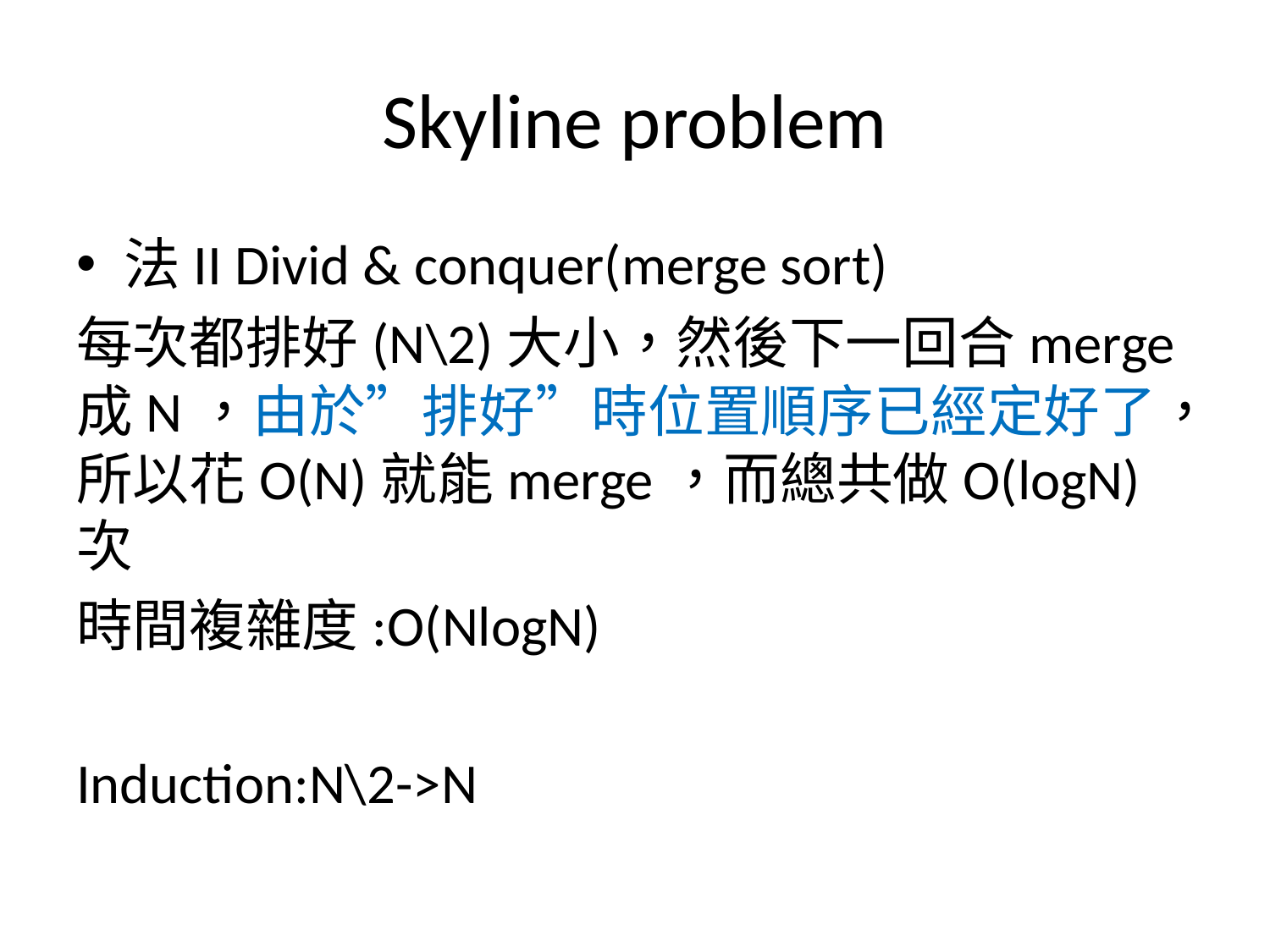

# Skyline problem
法II Divid & conquer(merge sort)
每次都排好(N\2)大小，然後下一回合merge成N，由於”排好”時位置順序已經定好了，所以花O(N)就能merge，而總共做O(logN)次
時間複雜度:O(NlogN)

Induction:N\2->N